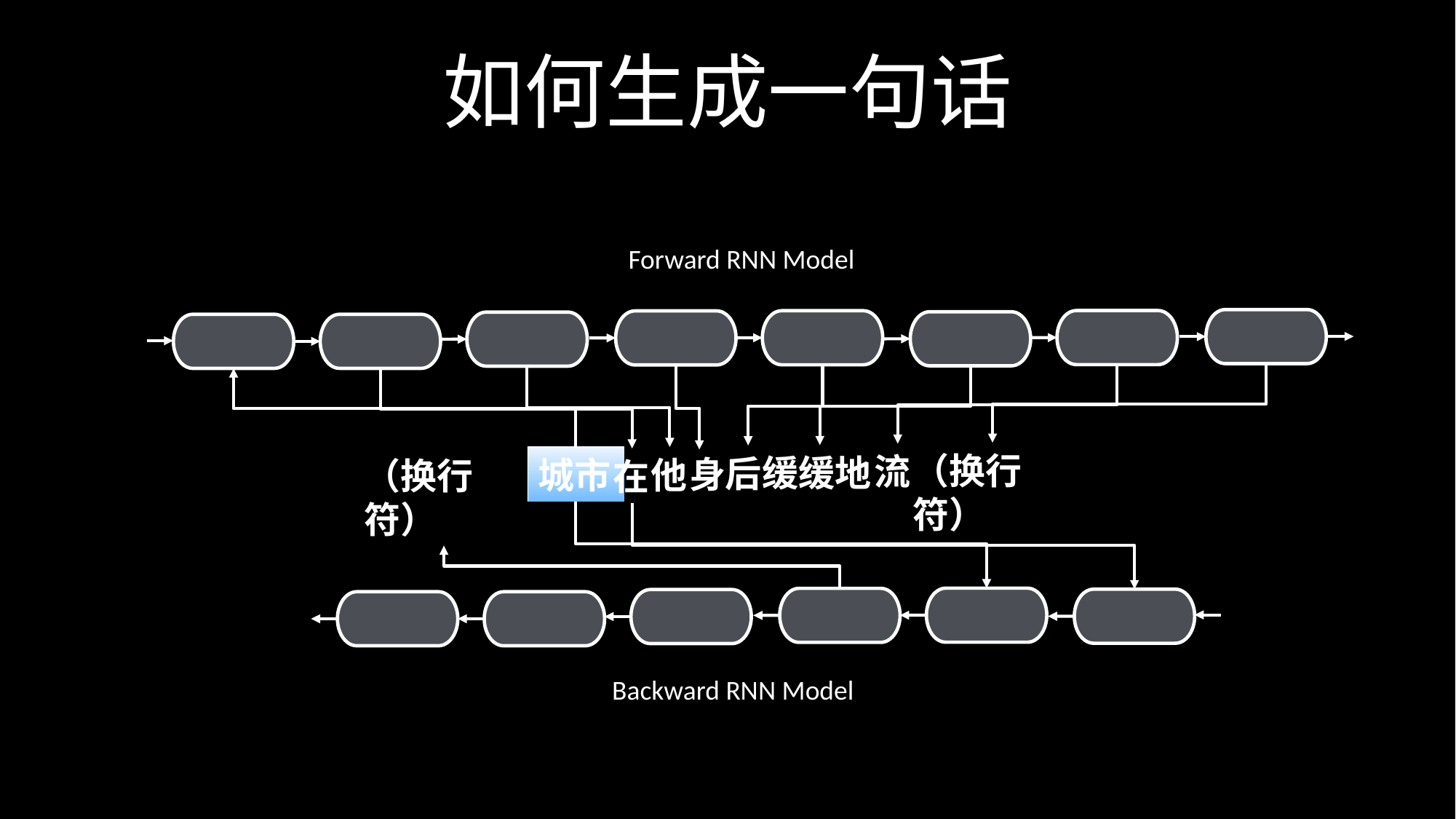

# 如何生成一句话
Forward RNN Model

（换行符）
流
缓缓地
后
身
他
城市
（换行符）
在

Backward RNN Model